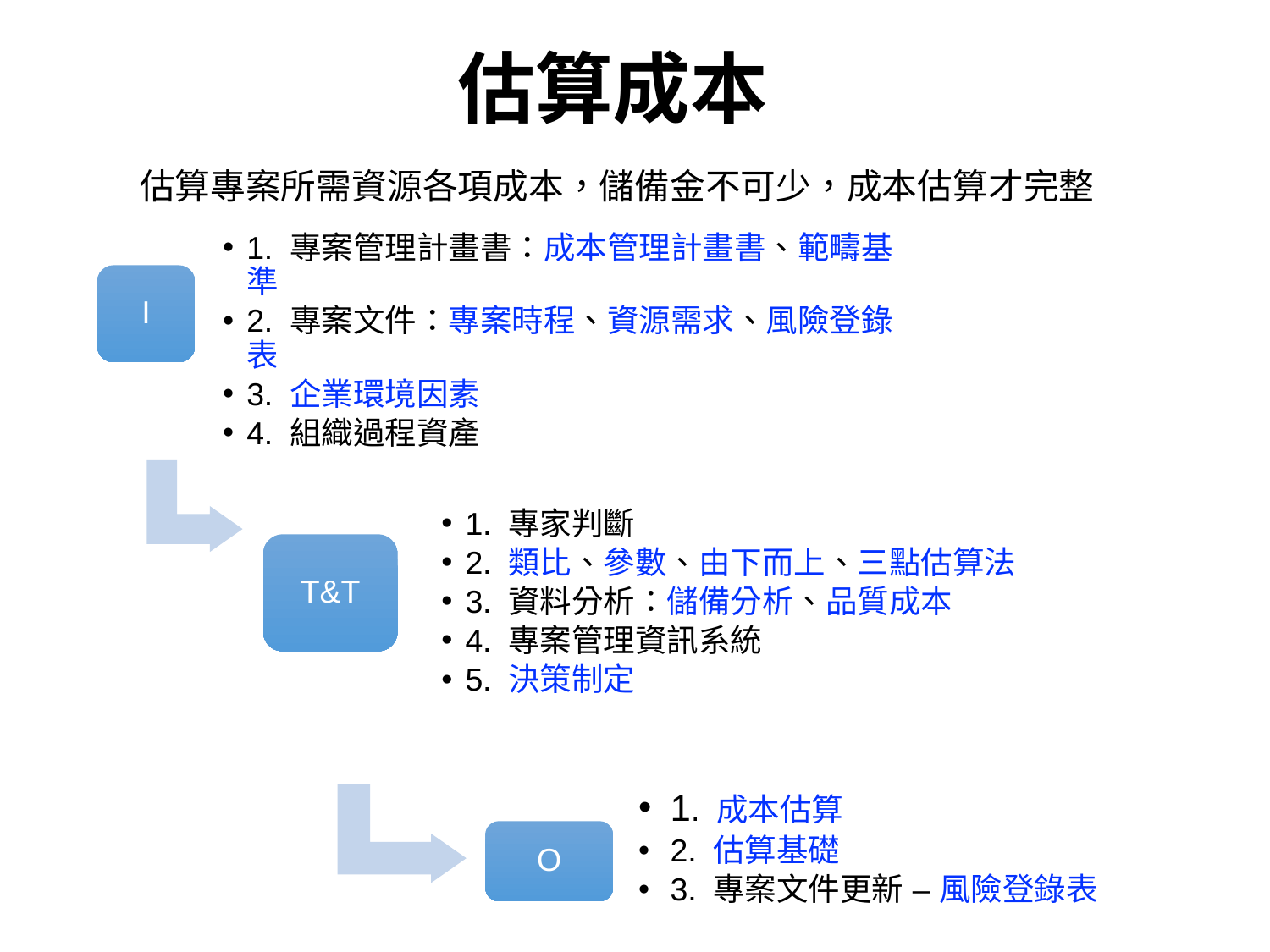

# 估算成本
估算專案所需資源各項成本，儲備金不可少，成本估算才完整

1. 專案管理計畫書：成本管理計畫書、範疇基準
2. 專案文件：專案時程、資源需求、風險登錄表
3. 企業環境因素
4. 組織過程資產

I

1. 專家判斷
2. 類比、參數、由下而上、三點估算法
3. 資料分析：儲備分析、品質成本
4. 專案管理資訊系統
5. 決策制定

T&T

1. 成本估算
2. 估算基礎
3. 專案文件更新 – 風險登錄表

O